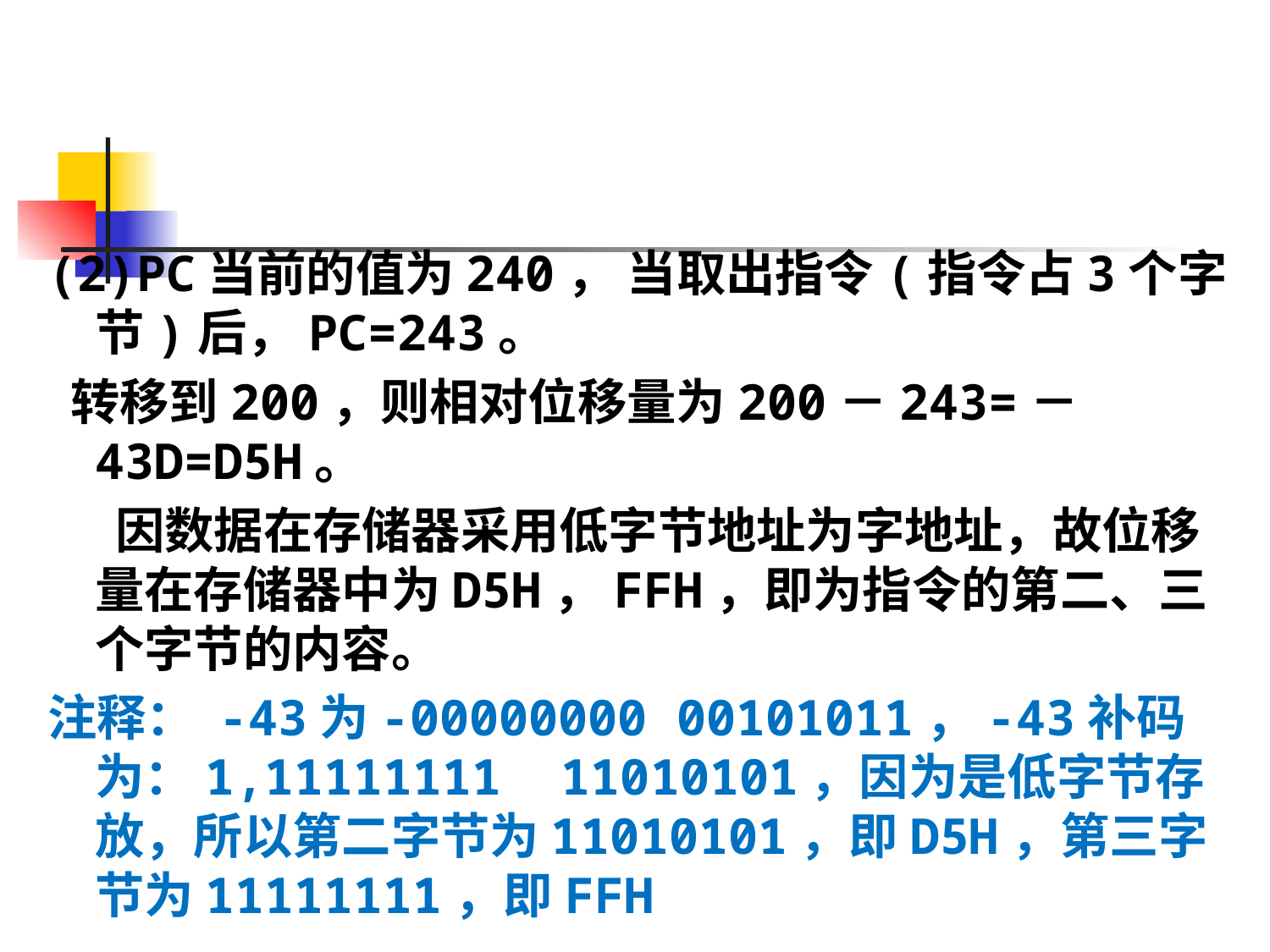

#
(2)PC当前的值为240， 当取出指令(指令占3个字节)后，PC=243。
 转移到200，则相对位移量为200－243=－43D=D5H。
     因数据在存储器采用低字节地址为字地址，故位移量在存储器中为D5H，FFH，即为指令的第二、三个字节的内容。
注释： -43为-00000000 00101011，-43补码为：1,11111111  11010101，因为是低字节存放，所以第二字节为11010101，即D5H，第三字节为11111111，即FFH